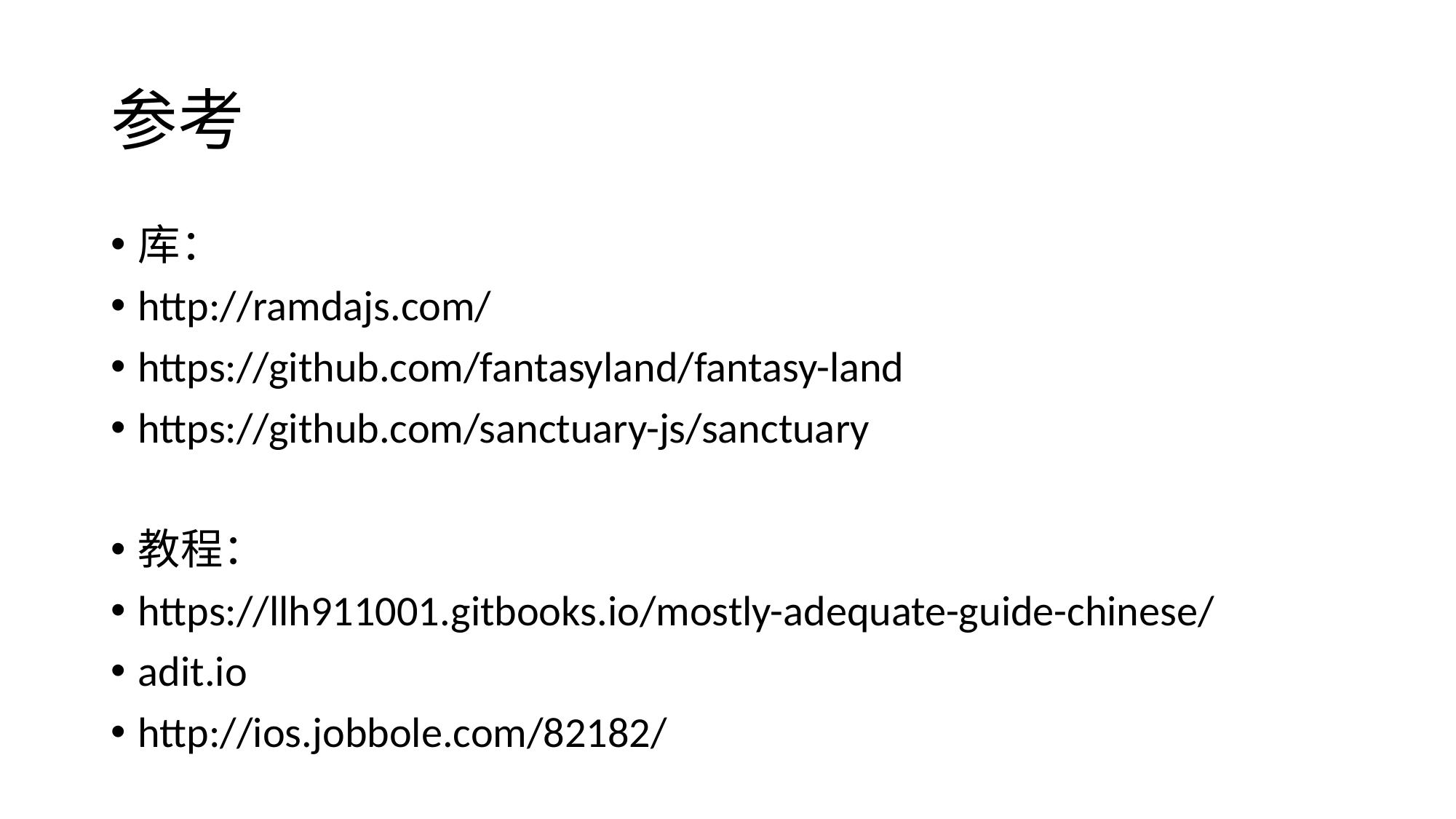

# 参考
库：
http://ramdajs.com/
https://github.com/fantasyland/fantasy-land
https://github.com/sanctuary-js/sanctuary

教程：
https://llh911001.gitbooks.io/mostly-adequate-guide-chinese/
adit.io
http://ios.jobbole.com/82182/